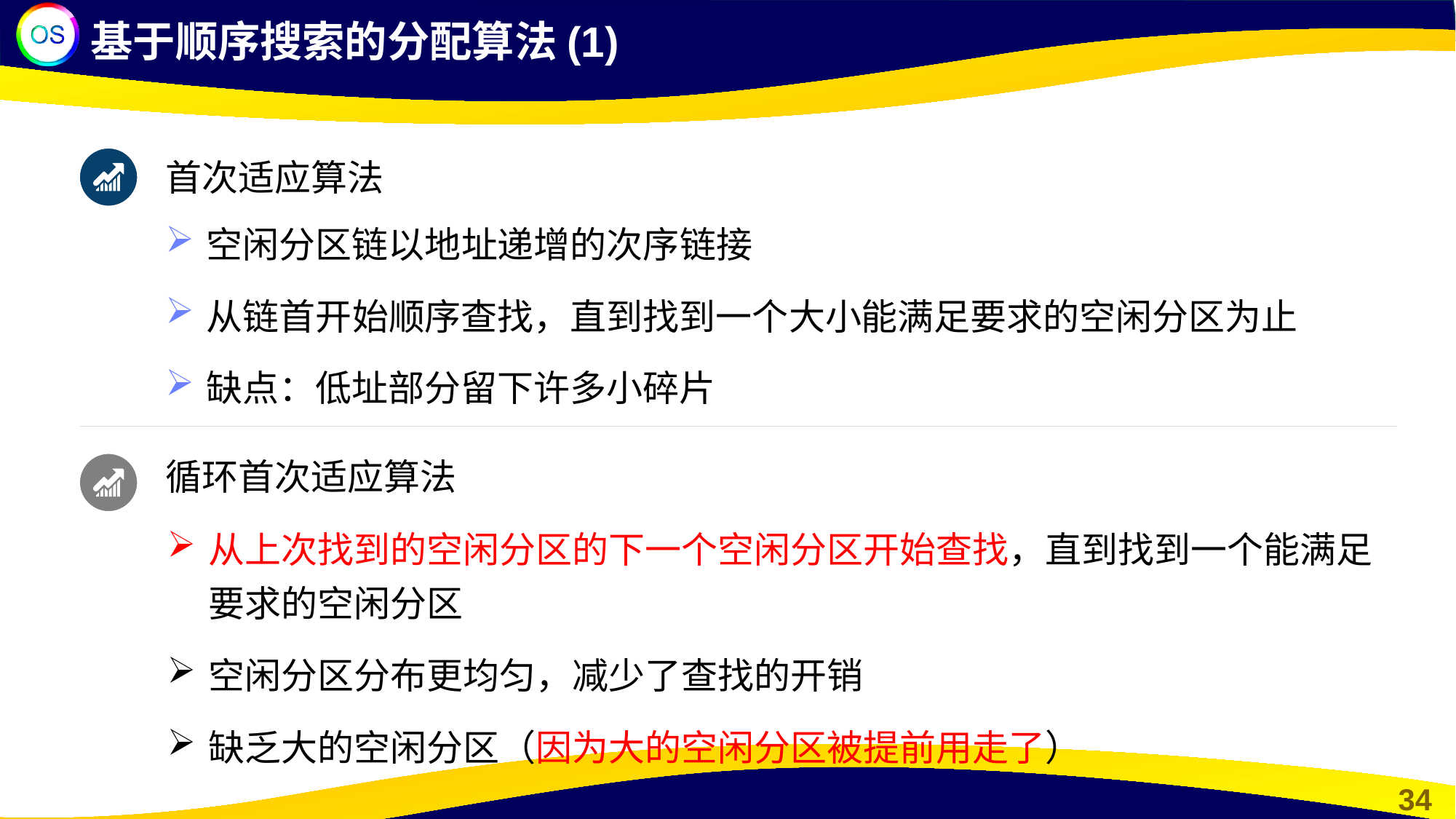

基于顺序搜索的分配算法(1)

首次适应算法
空闲分区链以地址递增的次序链接
从链首开始顺序查找，直到找到一个大小能满足要求的空闲分区为止
缺点：低址部分留下许多小碎片
循环首次适应算法
从上次找到的空闲分区的下一个空闲分区开始查找，直到找到一个能满足要求的空闲分区
空闲分区分布更均匀，减少了查找的开销
缺乏大的空闲分区（因为大的空闲分区被提前用走了）